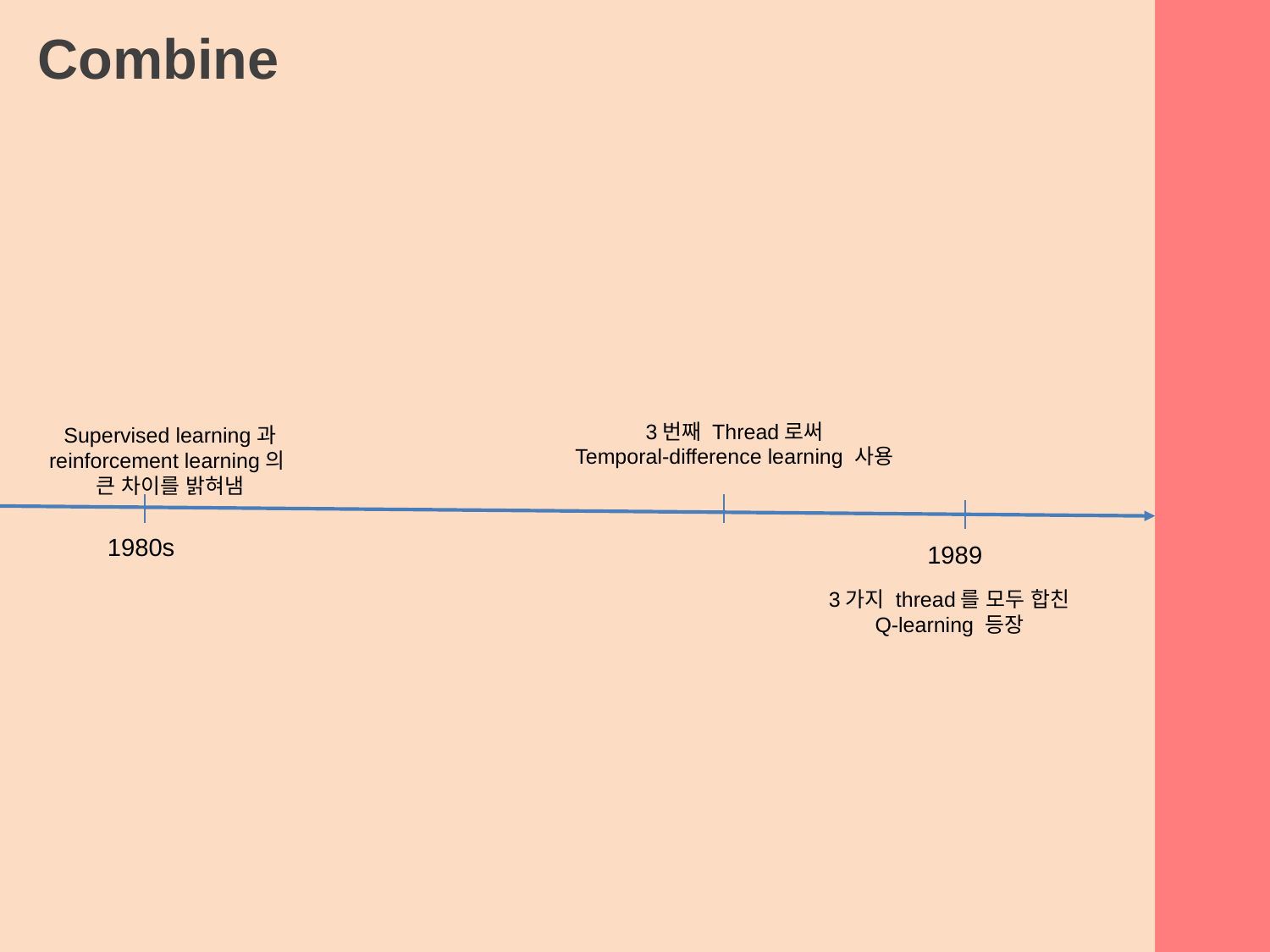

Combine
3번째 Thread로써
Temporal-difference learning 사용
Supervised learning과 reinforcement learning의
큰 차이를 밝혀냄
1980s
1989
3가지 thread를 모두 합친
Q-learning 등장